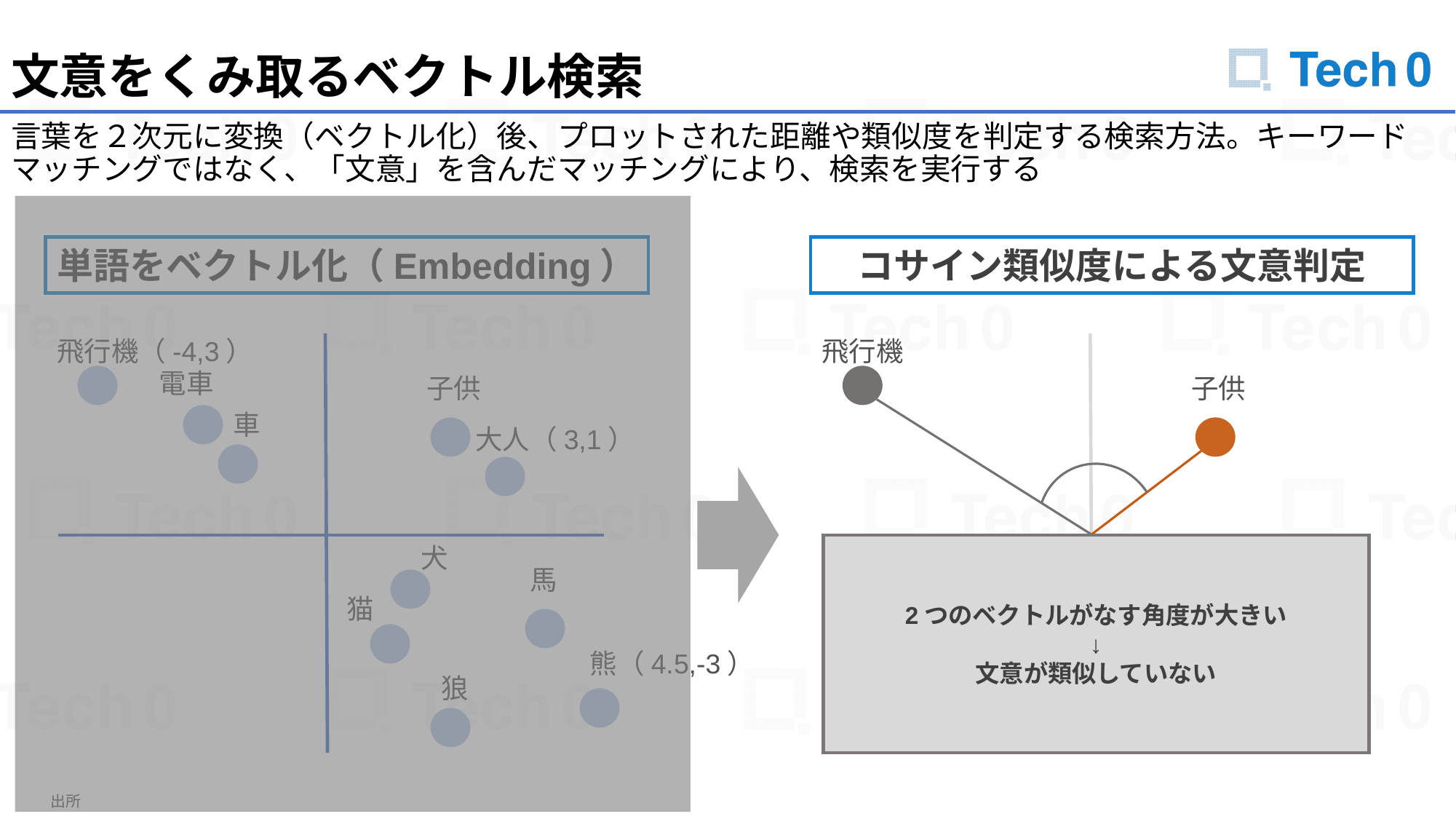

文意をくみ取るベクトル検索
言葉を２次元に変換（ベクトル化）後、プロットされた距離や類似度を判定する検索方法。キーワードマッチングではなく、「文意」を含んだマッチングにより、検索を実行する

単語をベクトル化（Embedding）
コサイン類似度による文意判定
飛行機（-4,3）
飛行機
電車

子供
子供
車

大人（3,1）

2つのベクトルがなす角度が大きい
↓
文意が類似していない
犬
馬

猫

熊（4.5,-3）
狼